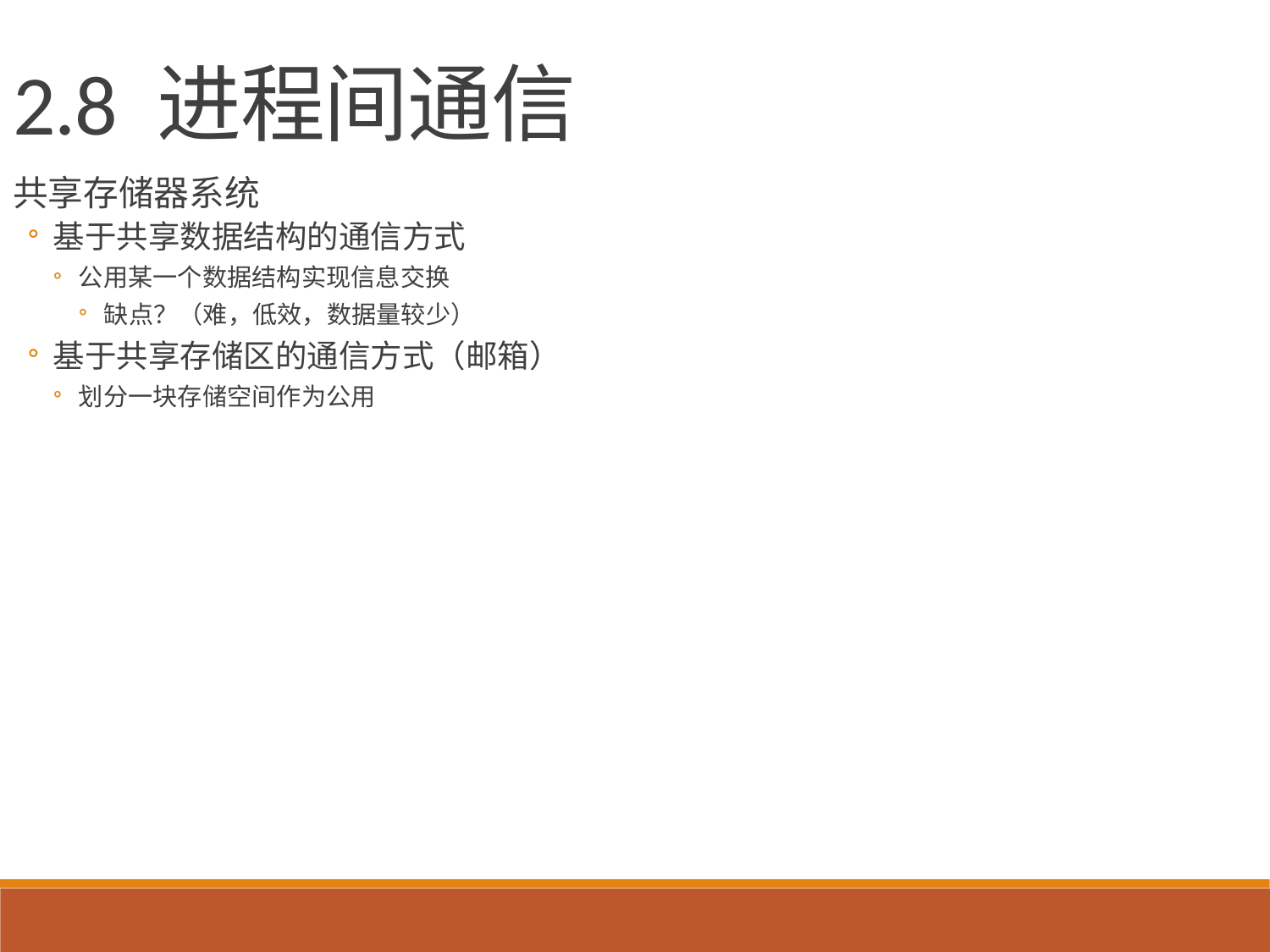

2.8 进程间通信
共享存储器系统
基于共享数据结构的通信方式
公用某一个数据结构实现信息交换
缺点？（难，低效，数据量较少）
基于共享存储区的通信方式（邮箱）
划分一块存储空间作为公用